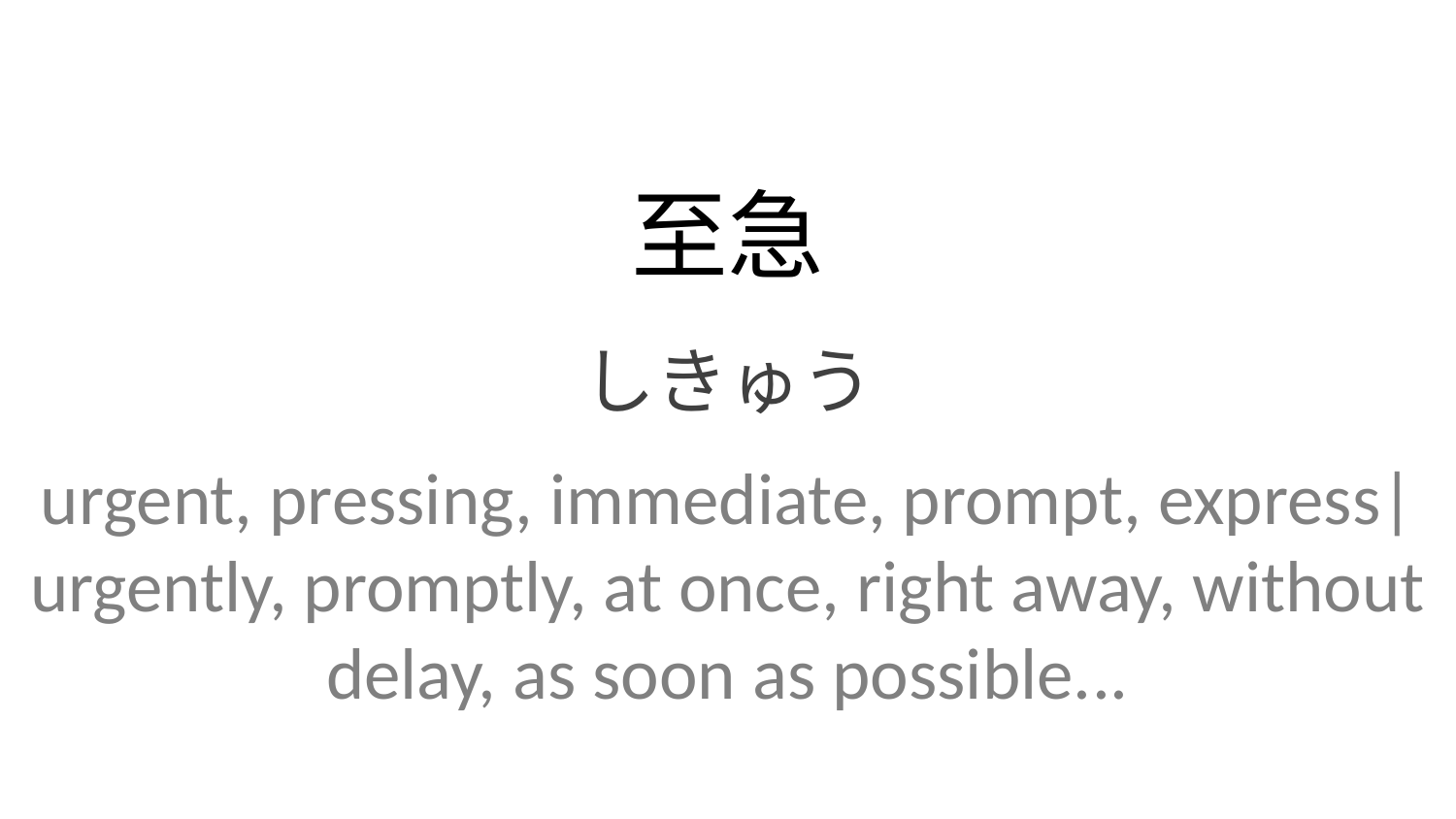

至急

しきゅう
urgent, pressing, immediate, prompt, express| urgently, promptly, at once, right away, without delay, as soon as possible...